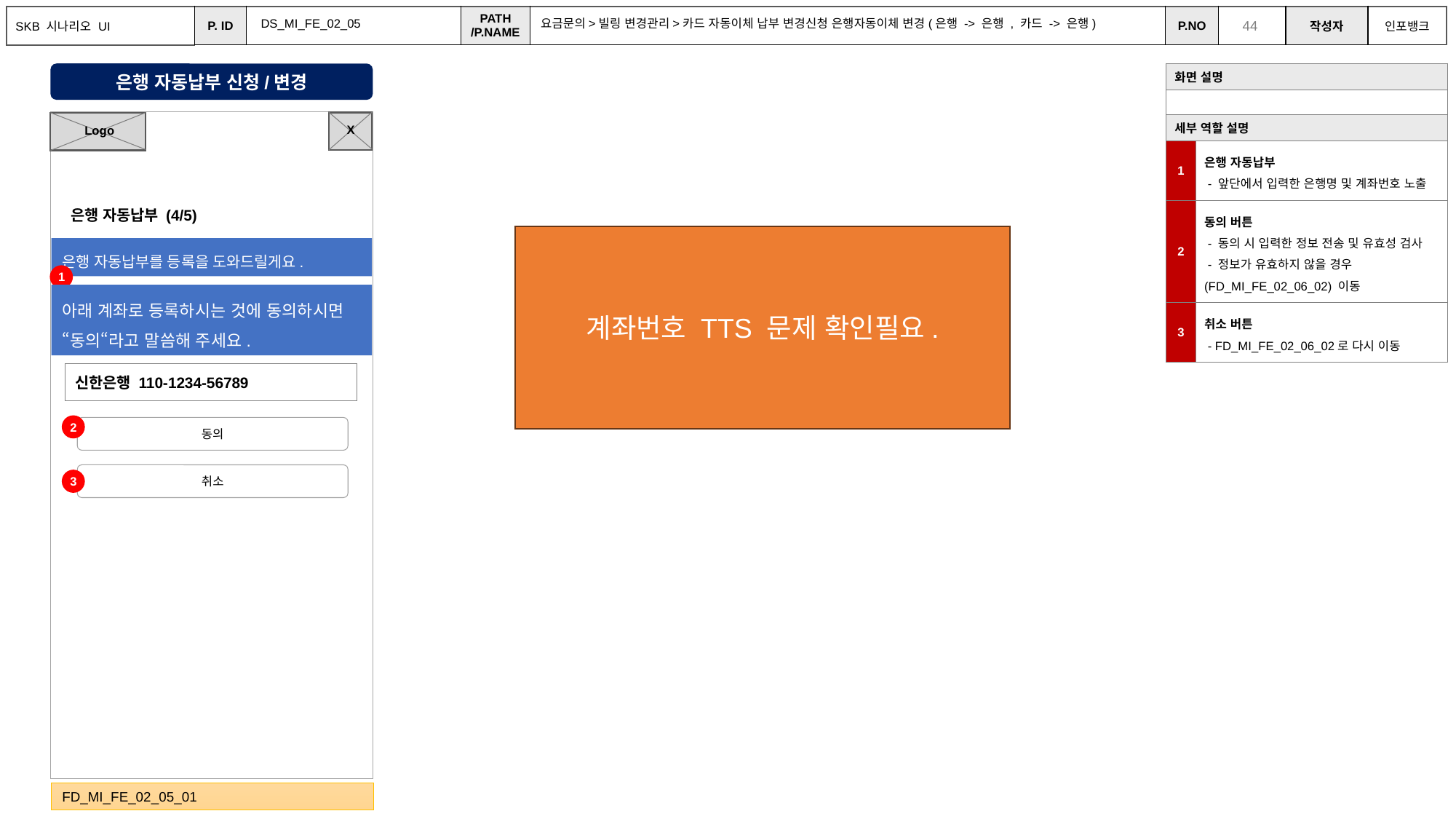

DS_MI_FE_02_05
요금문의>빌링 변경관리>카드 자동이체 납부 변경신청 은행자동이체 변경(은행 -> 은행 , 카드 -> 은행)
은행 자동납부 신청/변경
| 화면 설명 |  |
| --- | --- |
|  |  |
| 세부 역할 설명 |  |
| 1 | 은행 자동납부 - 앞단에서 입력한 은행명 및 계좌번호 노출 |
| 2 | 동의 버튼 - 동의 시 입력한 정보 전송 및 유효성 검사 - 정보가 유효하지 않을 경우(FD\_MI\_FE\_02\_06\_02) 이동 |
| 3 | 취소 버튼 - FD\_MI\_FE\_02\_06\_02로 다시 이동 |

X

Logo
은행 자동납부 (4/5)
계좌번호 TTS 문제 확인필요.
은행 자동납부를 등록을 도와드릴게요.
1
아래 계좌로 등록하시는 것에 동의하시면 “동의“라고 말씀해 주세요.
신한은행 110-1234-56789
2

동의

취소
3
FD_MI_FE_02_05_01